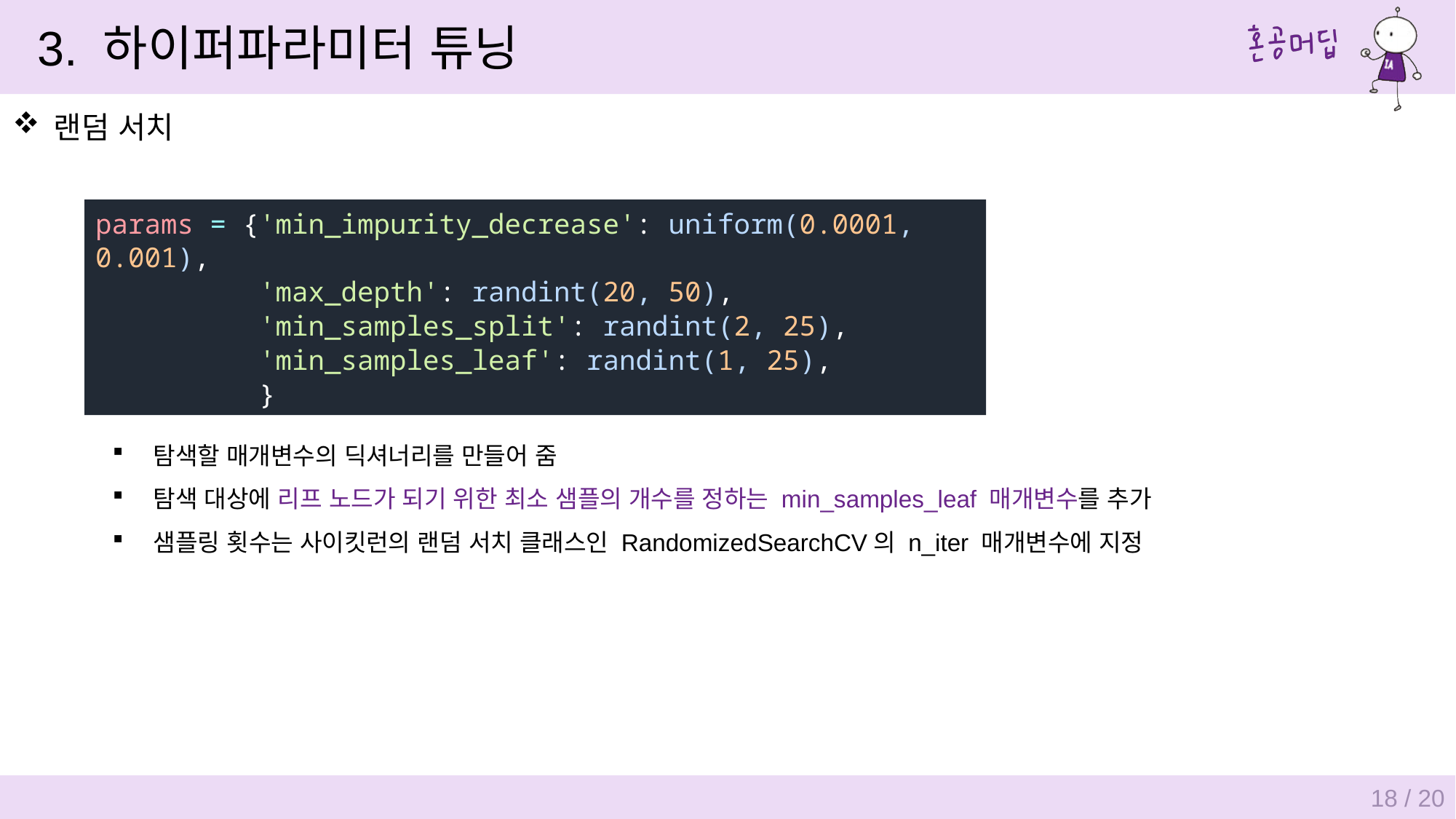

3. 하이퍼파라미터 튜닝
랜덤 서치
params = {'min_impurity_decrease': uniform(0.0001, 0.001),
          'max_depth': randint(20, 50),
          'min_samples_split': randint(2, 25),
          'min_samples_leaf': randint(1, 25),
          }
탐색할 매개변수의 딕셔너리를 만들어 줌
탐색 대상에 리프 노드가 되기 위한 최소 샘플의 개수를 정하는 min_samples_leaf 매개변수를 추가
샘플링 횟수는 사이킷런의 랜덤 서치 클래스인 RandomizedSearchCV의 n_iter 매개변수에 지정
18 / 20